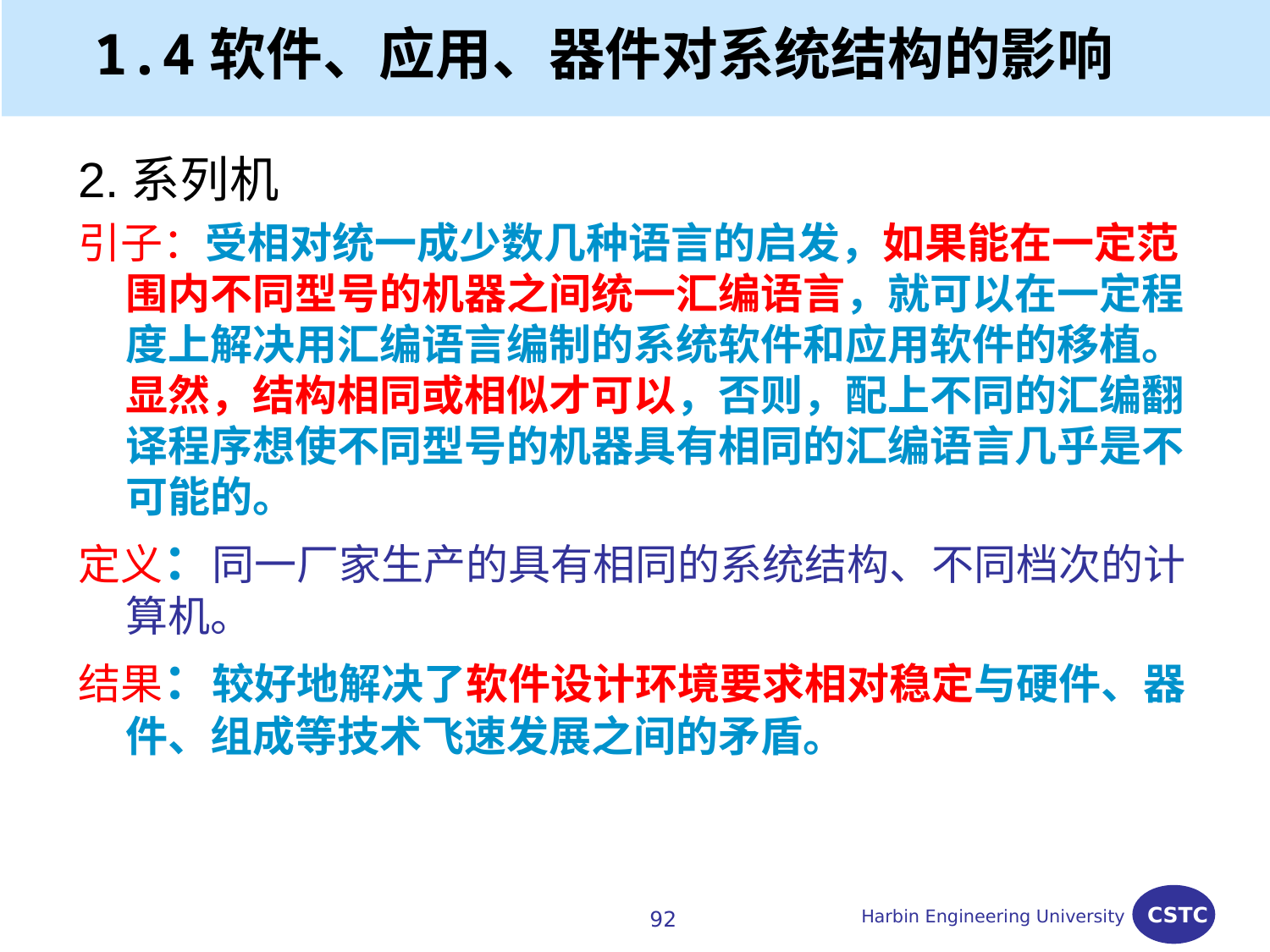

# 1.4软件、应用、器件对系统结构的影响
2.系列机
引子：受相对统一成少数几种语言的启发，如果能在一定范围内不同型号的机器之间统一汇编语言，就可以在一定程度上解决用汇编语言编制的系统软件和应用软件的移植。显然，结构相同或相似才可以，否则，配上不同的汇编翻译程序想使不同型号的机器具有相同的汇编语言几乎是不可能的。
定义：同一厂家生产的具有相同的系统结构、不同档次的计算机。
结果：较好地解决了软件设计环境要求相对稳定与硬件、器件、组成等技术飞速发展之间的矛盾。
92
Harbin Engineering University